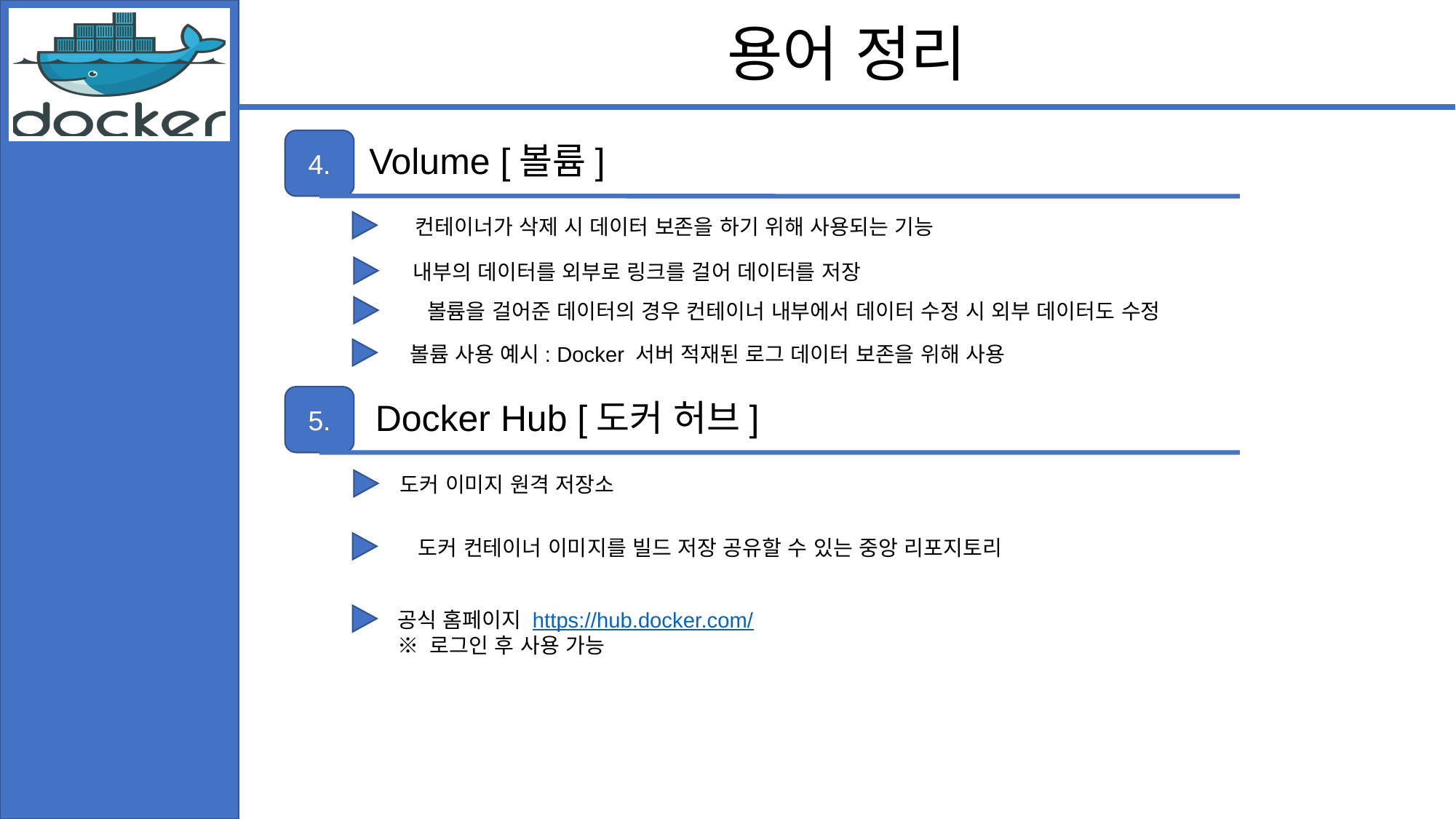

용어 정리
4.
Volume [볼륨]
컨테이너가 삭제 시 데이터 보존을 하기 위해 사용되는 기능

내부의 데이터를 외부로 링크를 걸어 데이터를 저장

볼륨을 걸어준 데이터의 경우 컨테이너 내부에서 데이터 수정 시 외부 데이터도 수정

볼륨 사용 예시: Docker 서버 적재된 로그 데이터 보존을 위해 사용

5.
Docker Hub [도커 허브]
도커 이미지 원격 저장소

도커 컨테이너 이미지를 빌드 저장 공유할 수 있는 중앙 리포지토리

공식 홈페이지 https://hub.docker.com/
※ 로그인 후 사용 가능